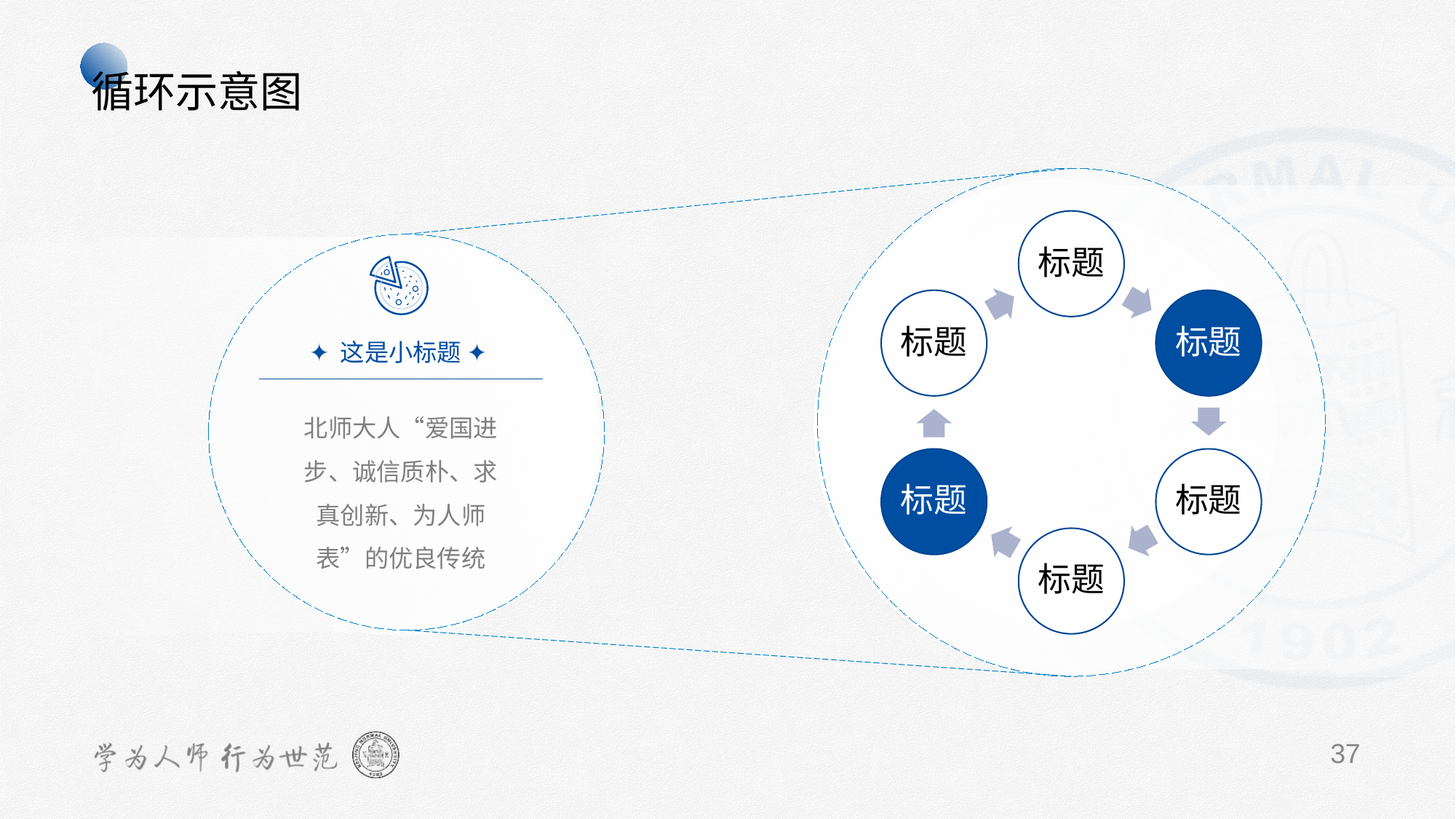

TIP
右侧的环形图是smart art ，点击打开文本窗格编辑增加元素

循环示意图

标题

标题

标题

标题

标题

标题

✦ 这是小标题 ✦
北师大人“爱国进步、诚信质朴、求真创新、为人师表”的优良传统